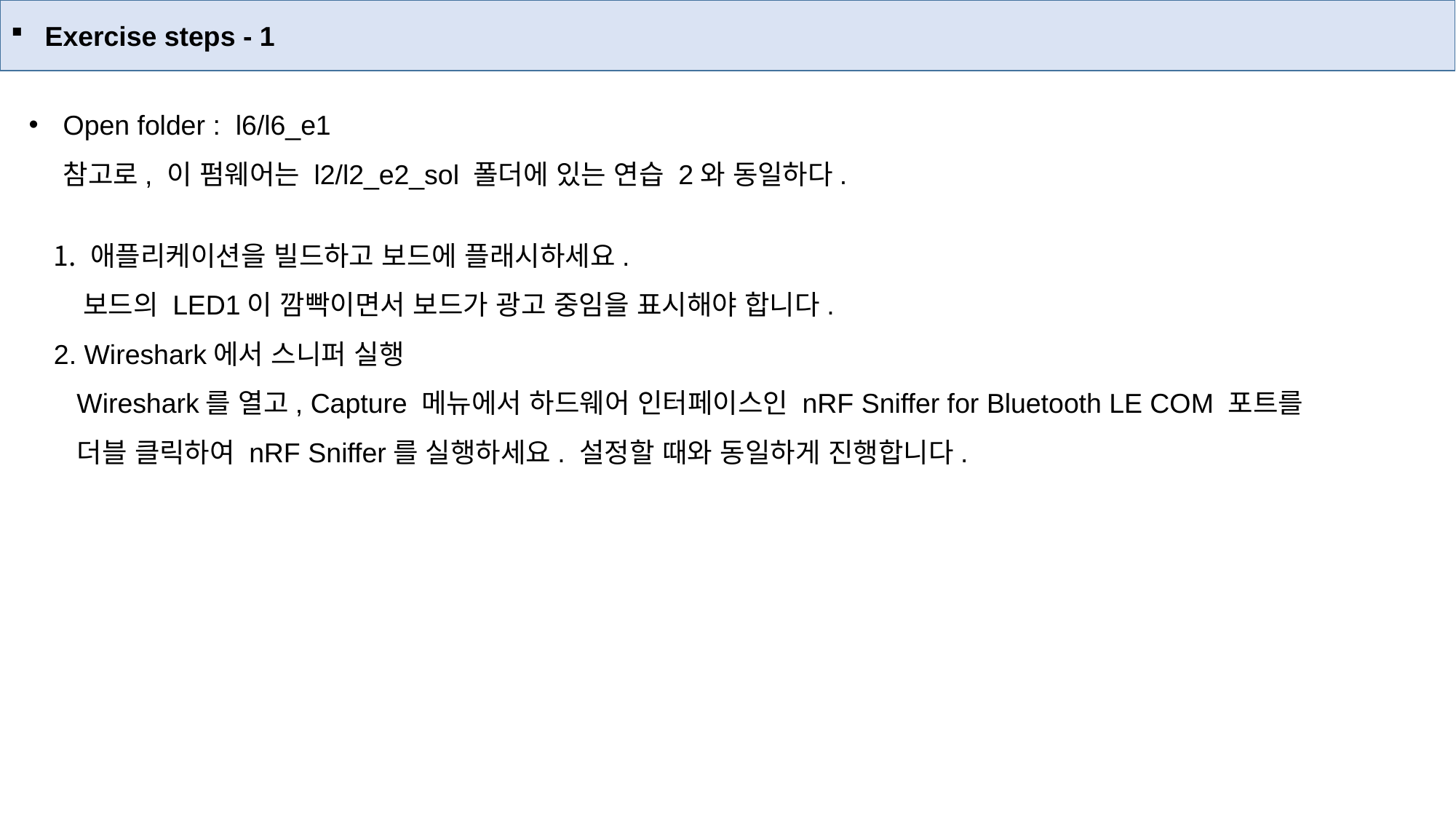

Exercise steps - 1
Open folder :  l6/l6_e1
참고로, 이 펌웨어는 l2/l2_e2_sol 폴더에 있는 연습 2와 동일하다.
 애플리케이션을 빌드하고 보드에 플래시하세요.
   보드의 LED1이 깜빡이면서 보드가 광고 중임을 표시해야 합니다.
 Wireshark에서 스니퍼 실행
   Wireshark를 열고, Capture 메뉴에서 하드웨어 인터페이스인 nRF Sniffer for Bluetooth LE COM 포트를
   더블 클릭하여 nRF Sniffer를 실행하세요. 설정할 때와 동일하게 진행합니다.